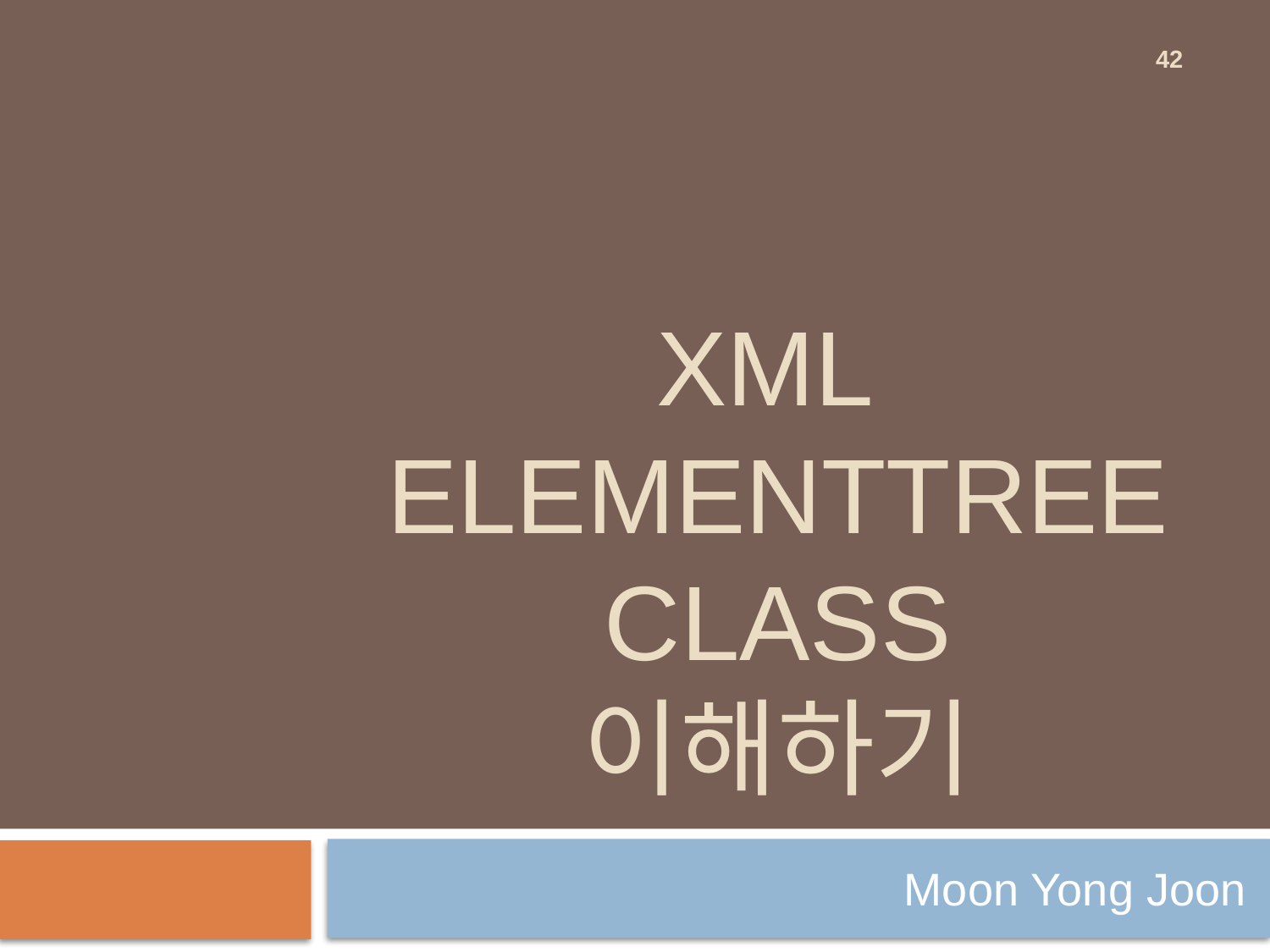

42
# Xml ElementTree class 이해하기
Moon Yong Joon